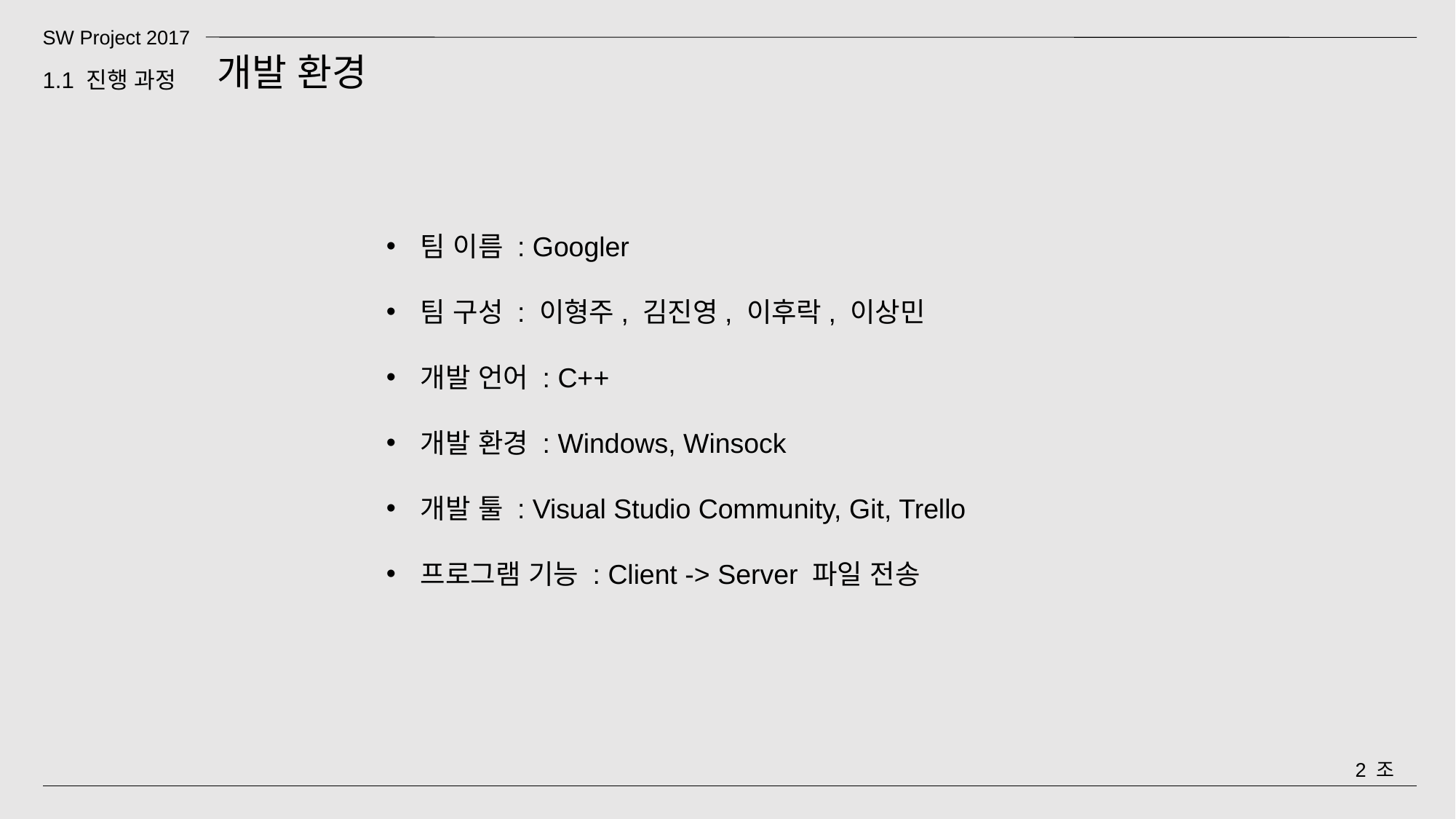

SW Project 2017
개발 환경
1.1 진행 과정
팀 이름 : Googler

팀 구성 : 이형주, 김진영, 이후락, 이상민

개발 언어 : C++

개발 환경 : Windows, Winsock

개발 툴 : Visual Studio Community, Git, Trello

프로그램 기능 : Client -> Server 파일 전송
2 조